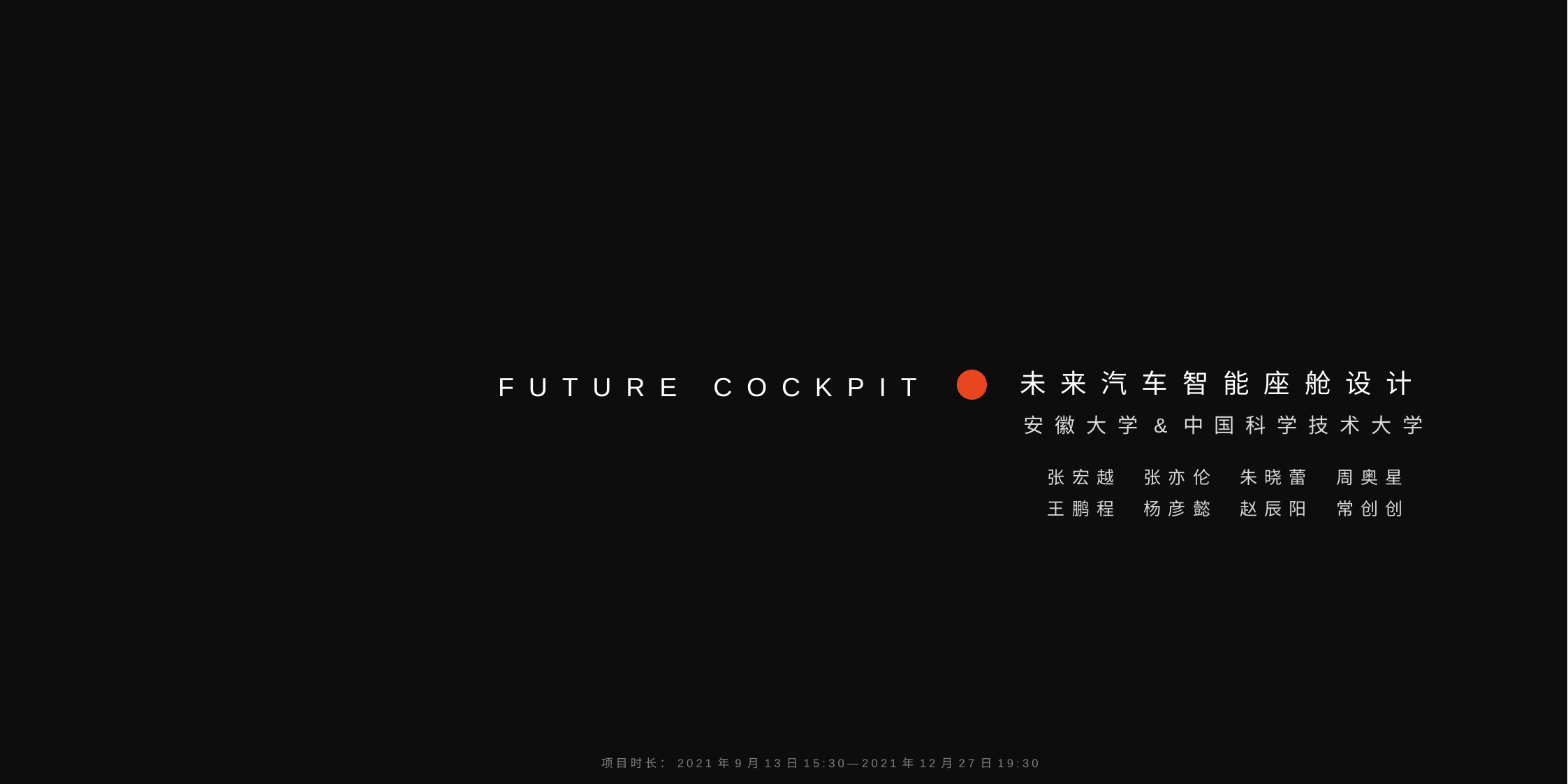

未来汽车智能座舱设计
FUTURE COCKPIT

安徽大学&中国科学技术大学
张宏越  张亦伦  朱晓蕾  周奥星
王鹏程  杨彦懿  赵辰阳  常创创
 项目时长：2021年9月13日15:30—2021年12月27日19:30